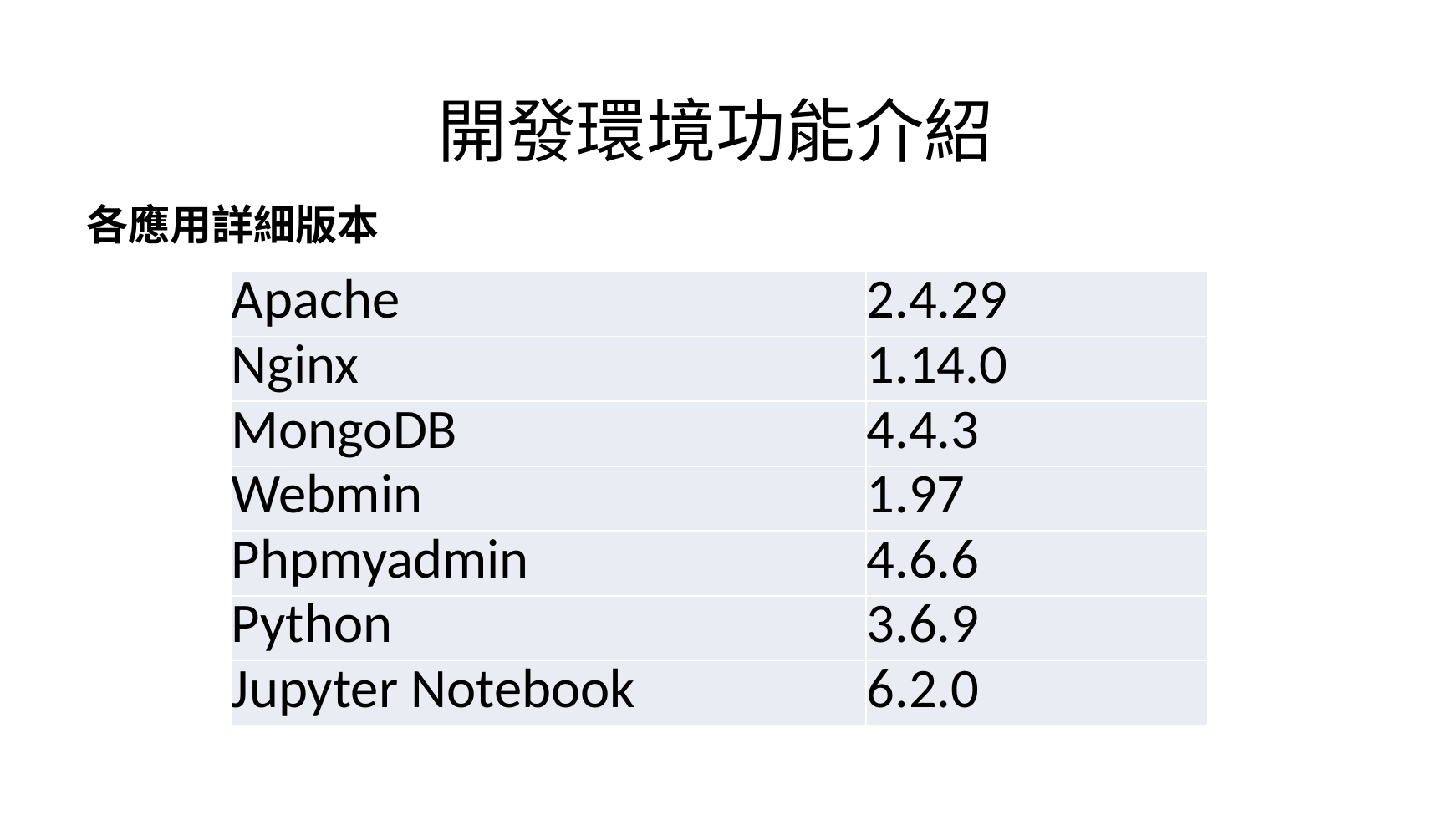

# 開發環境功能介紹
各應用詳細版本
| Apache | 2.4.29 |
| --- | --- |
| Nginx | 1.14.0 |
| MongoDB | 4.4.3 |
| Webmin | 1.97 |
| Phpmyadmin | 4.6.6 |
| Python | 3.6.9 |
| Jupyter Notebook | 6.2.0 |